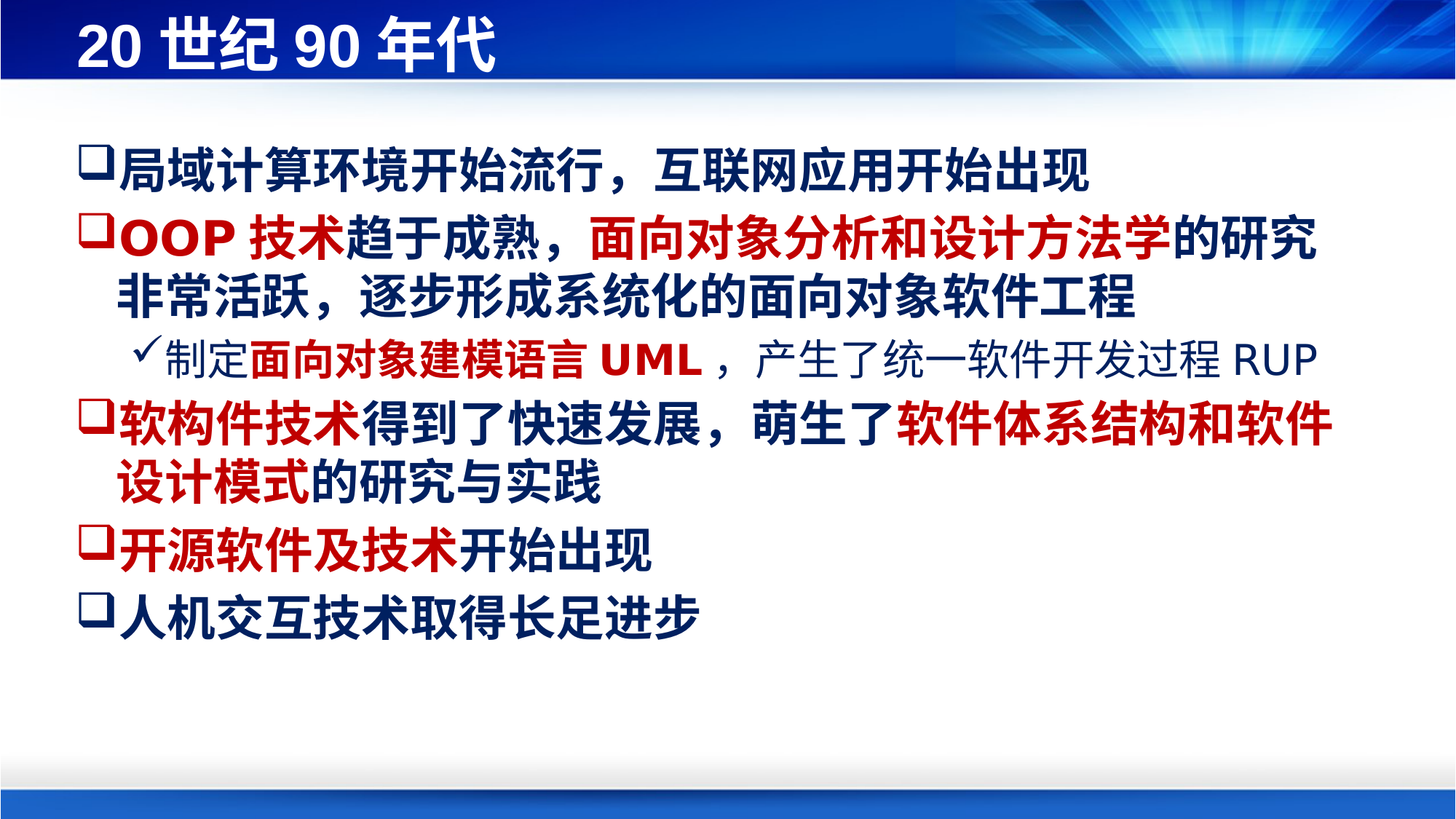

# 20世纪90年代
局域计算环境开始流行，互联网应用开始出现
OOP技术趋于成熟，面向对象分析和设计方法学的研究非常活跃，逐步形成系统化的面向对象软件工程
制定面向对象建模语言UML，产生了统一软件开发过程RUP
软构件技术得到了快速发展，萌生了软件体系结构和软件设计模式的研究与实践
开源软件及技术开始出现
人机交互技术取得长足进步